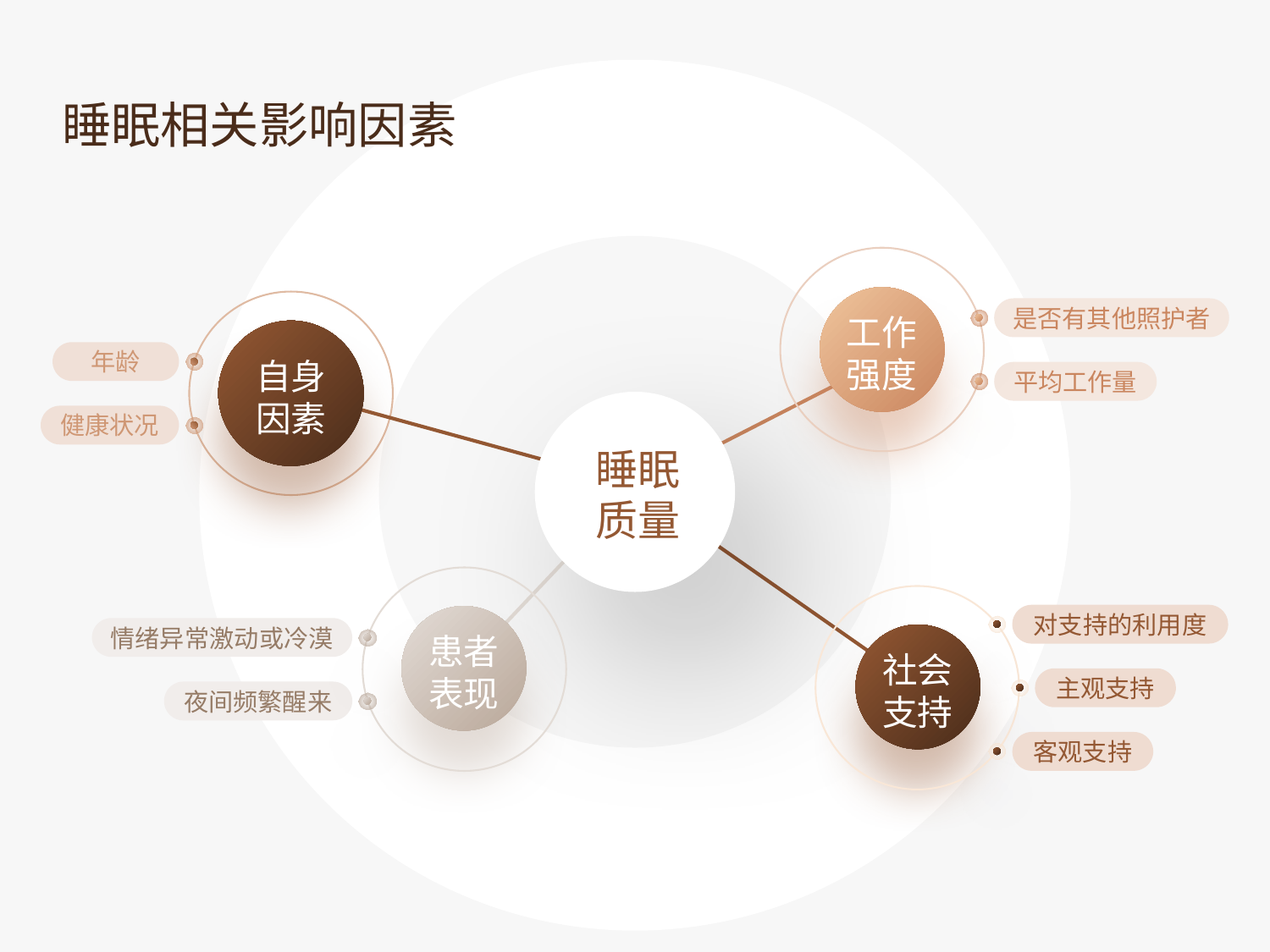

睡眠相关影响因素

是否有其他照护者
工作
强度

年龄

健康状况

自身
因素
平均工作量

睡眠
质量

对支持的利用度

情绪异常激动或冷漠

患者
表现

社会
支持
主观支持

夜间频繁醒来

客观支持